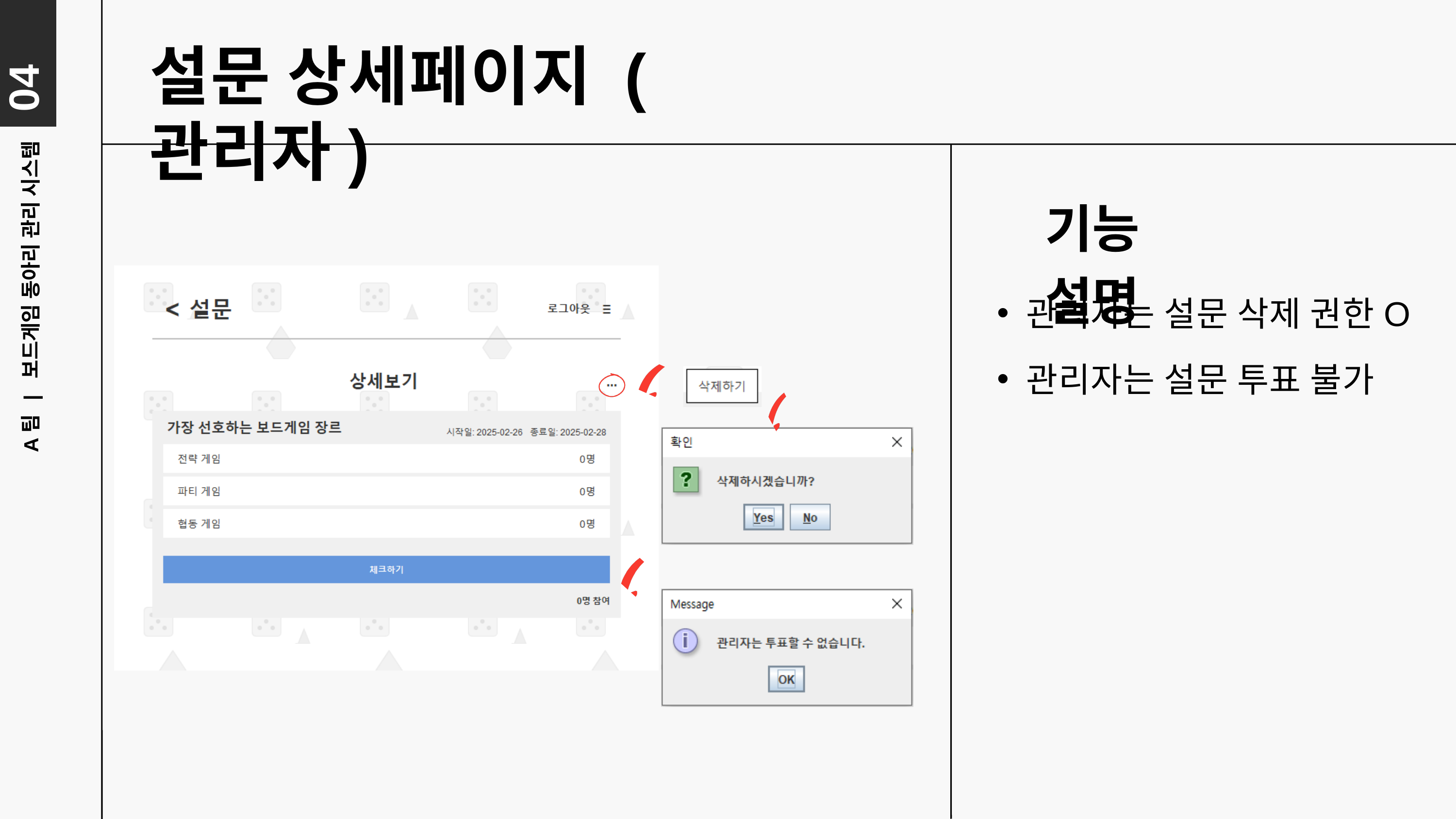

04

설문 상세페이지 (관리자)

기능 설명

관리자는 설문 삭제 권한O
A팀  |  보드게임 동아리 관리 시스템
관리자는 설문 투표 불가